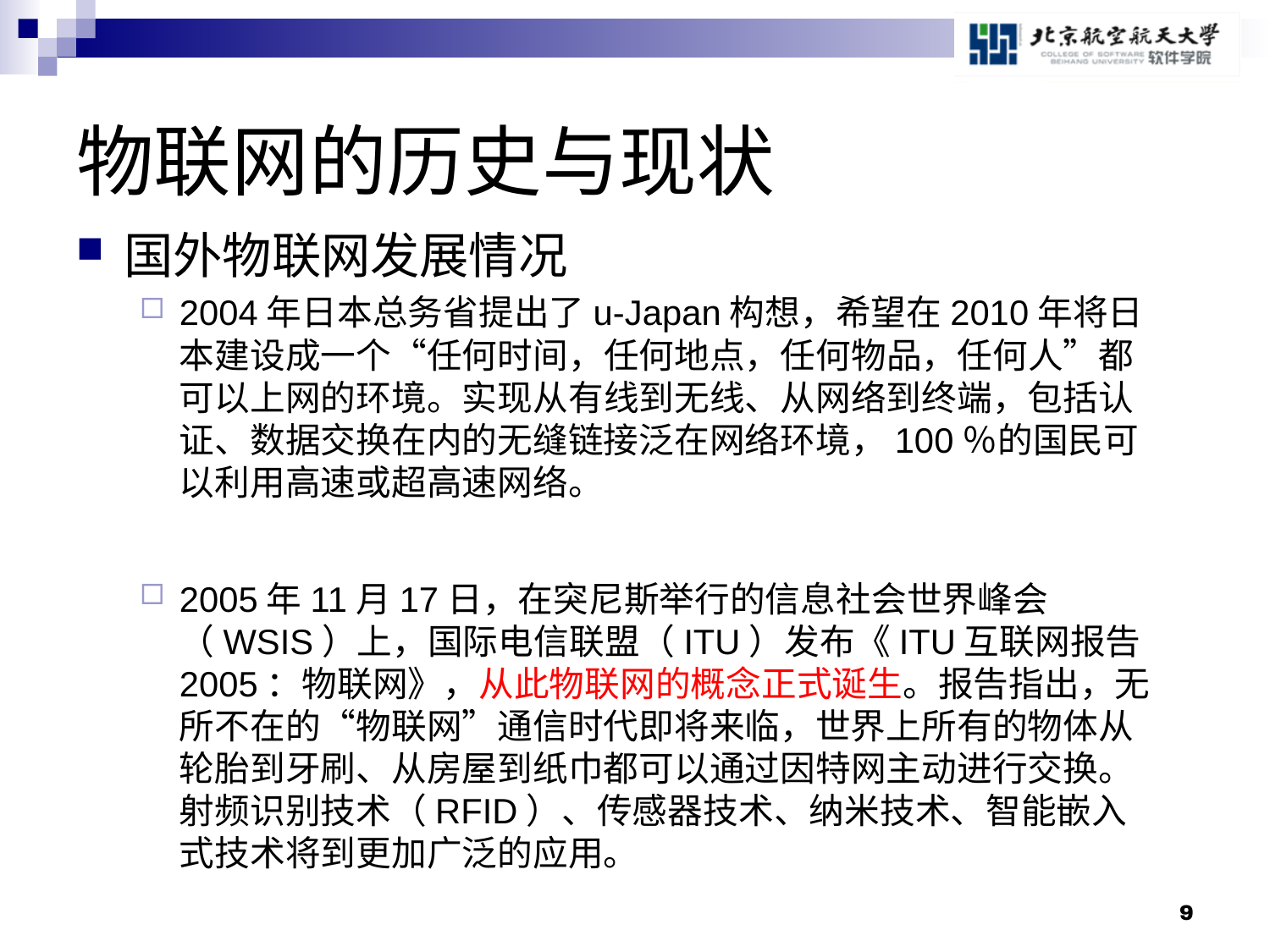

# 物联网的历史与现状
国外物联网发展情况
2004年日本总务省提出了u-Japan构想，希望在2010年将日本建设成一个“任何时间，任何地点，任何物品，任何人”都可以上网的环境。实现从有线到无线、从网络到终端，包括认证、数据交换在内的无缝链接泛在网络环境，100％的国民可以利用高速或超高速网络。

2005年11月17日，在突尼斯举行的信息社会世界峰会（WSIS）上，国际电信联盟（ITU）发布《ITU互联网报告2005：物联网》，从此物联网的概念正式诞生。报告指出，无所不在的“物联网”通信时代即将来临，世界上所有的物体从轮胎到牙刷、从房屋到纸巾都可以通过因特网主动进行交换。射频识别技术（RFID）、传感器技术、纳米技术、智能嵌入式技术将到更加广泛的应用。

9